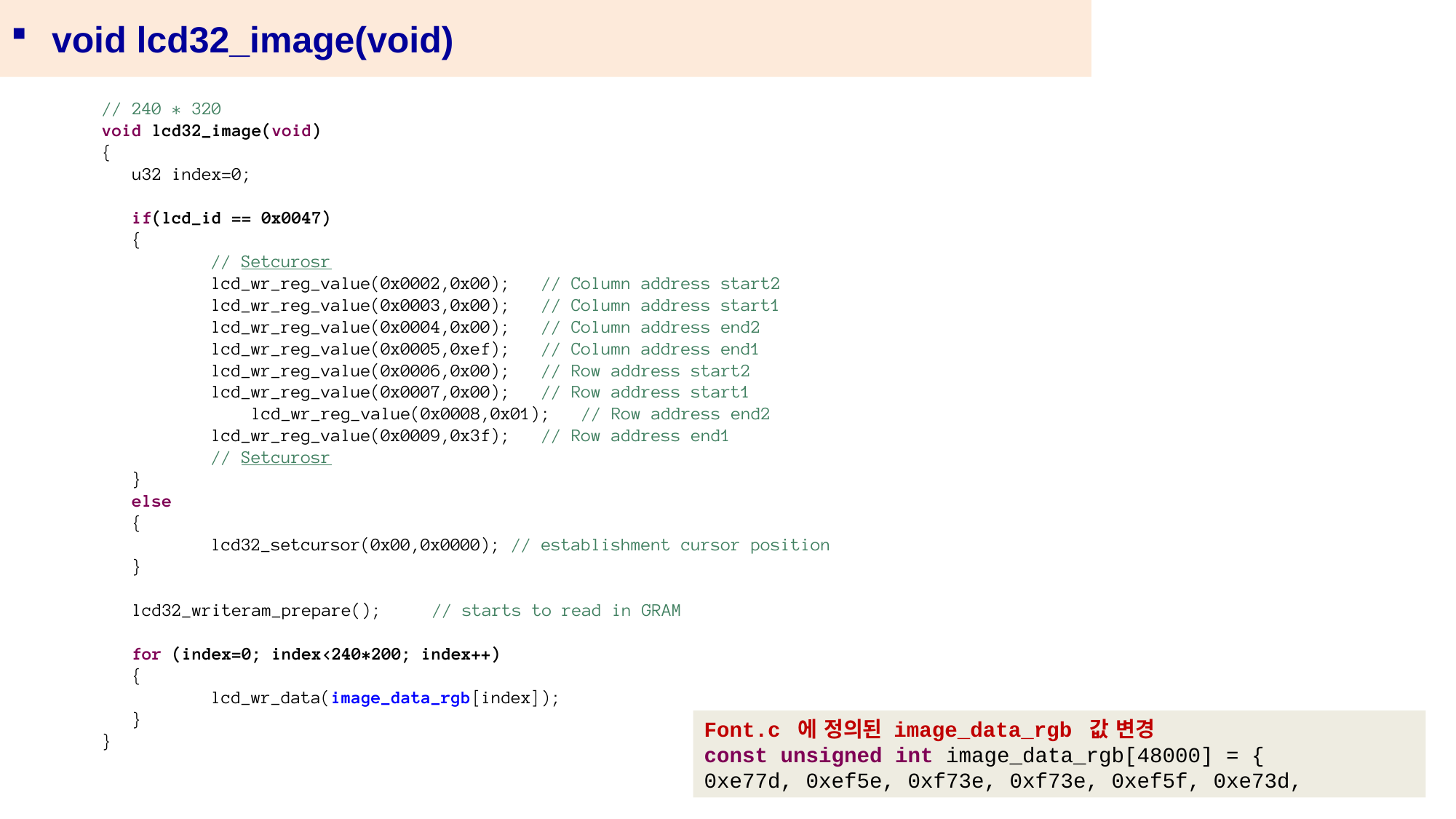

void lcd32_image(void)
// 240 * 320
void lcd32_image(void)
{
   u32 index=0;

   if(lcd_id == 0x0047)
   {
	// Setcurosr
	lcd_wr_reg_value(0x0002,0x00);   // Column address start2
	lcd_wr_reg_value(0x0003,0x00);   // Column address start1
	lcd_wr_reg_value(0x0004,0x00);   // Column address end2
	lcd_wr_reg_value(0x0005,0xef);   // Column address end1
	lcd_wr_reg_value(0x0006,0x00);   // Row address start2
	lcd_wr_reg_value(0x0007,0x00);   // Row address start1
	    lcd_wr_reg_value(0x0008,0x01);   // Row address end2
	lcd_wr_reg_value(0x0009,0x3f);   // Row address end1
	// Setcurosr
   }
   else
   {
	lcd32_setcursor(0x00,0x0000); // establishment cursor position
   }

   lcd32_writeram_prepare();     // starts to read in GRAM

   for (index=0; index<240*200; index++)
   {
	lcd_wr_data(image_data_rgb[index]);
   }
}
Font.c 에 정의된 image_data_rgb 값 변경
const unsigned int image_data_rgb[48000] = {
0xe77d, 0xef5e, 0xf73e, 0xf73e, 0xef5f, 0xe73d,